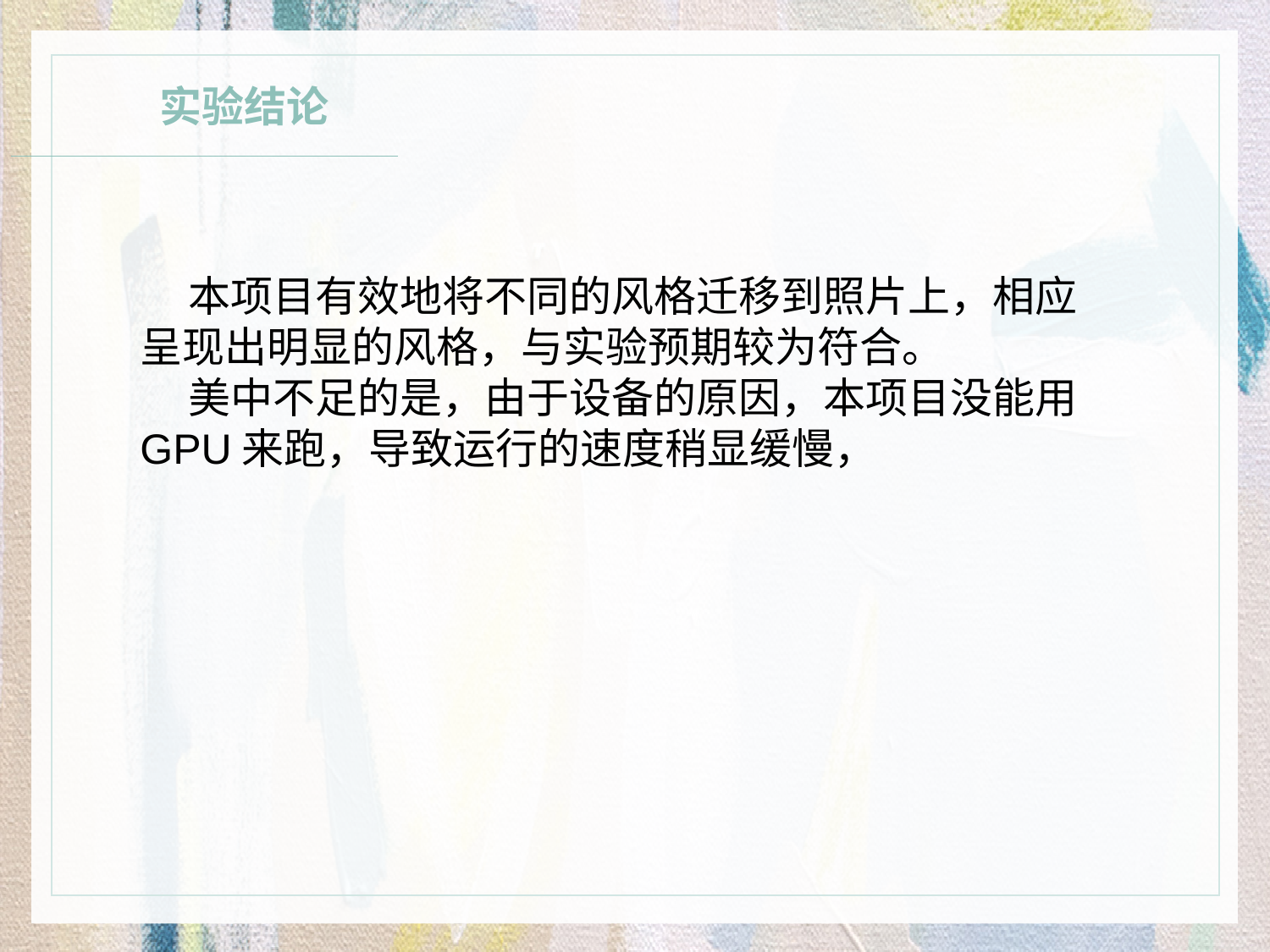

实验结论
    本项目有效地将不同的风格迁移到照片上，相应呈现出明显的风格，与实验预期较为符合。
    美中不足的是，由于设备的原因，本项目没能用GPU来跑，导致运行的速度稍显缓慢，